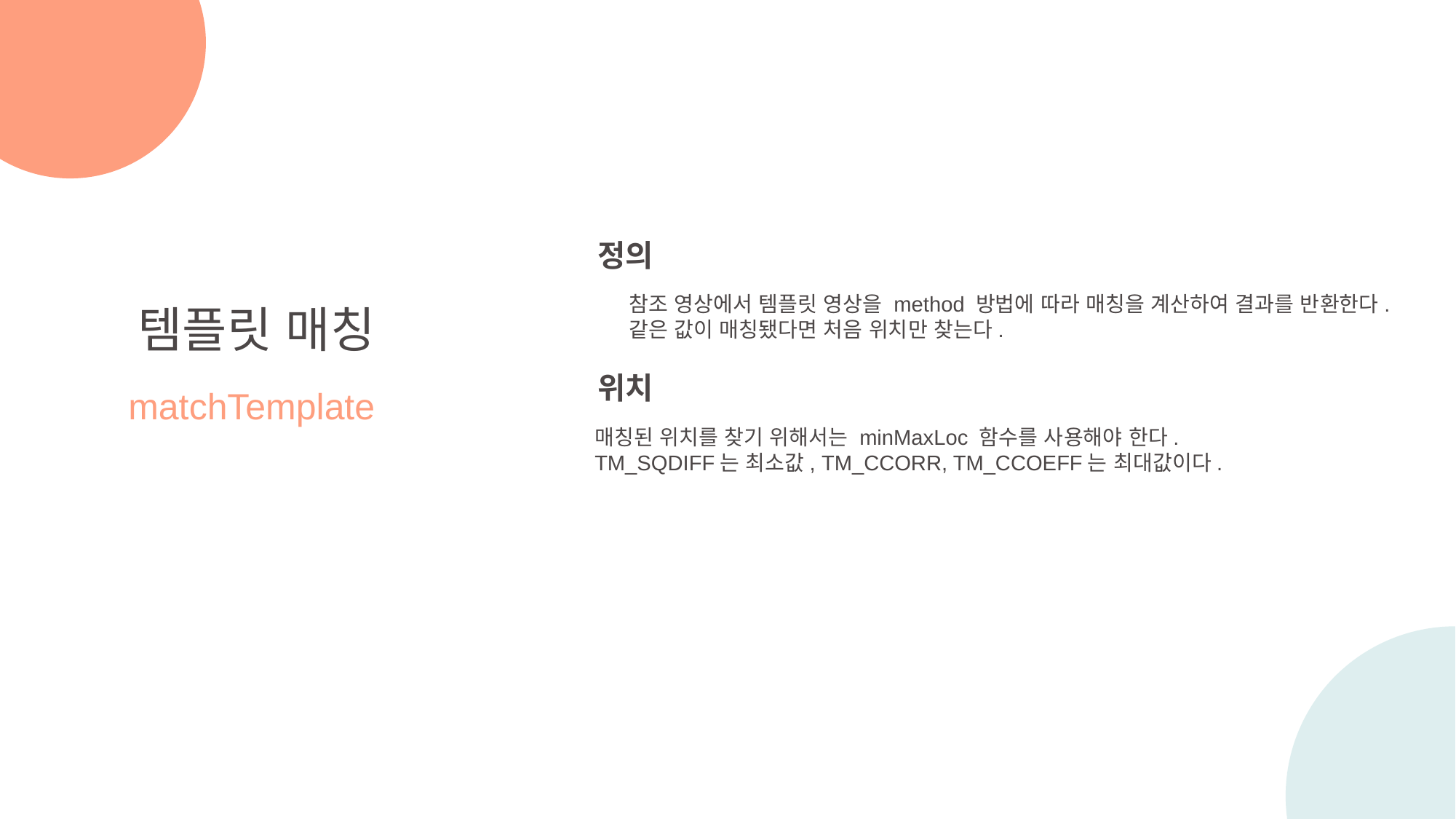

정의
참조 영상에서 템플릿 영상을 method 방법에 따라 매칭을 계산하여 결과를 반환한다.
같은 값이 매칭됐다면 처음 위치만 찾는다.
템플릿 매칭
matchTemplate
위치
매칭된 위치를 찾기 위해서는 minMaxLoc 함수를 사용해야 한다.
TM_SQDIFF는 최소값, TM_CCORR, TM_CCOEFF는 최대값이다.